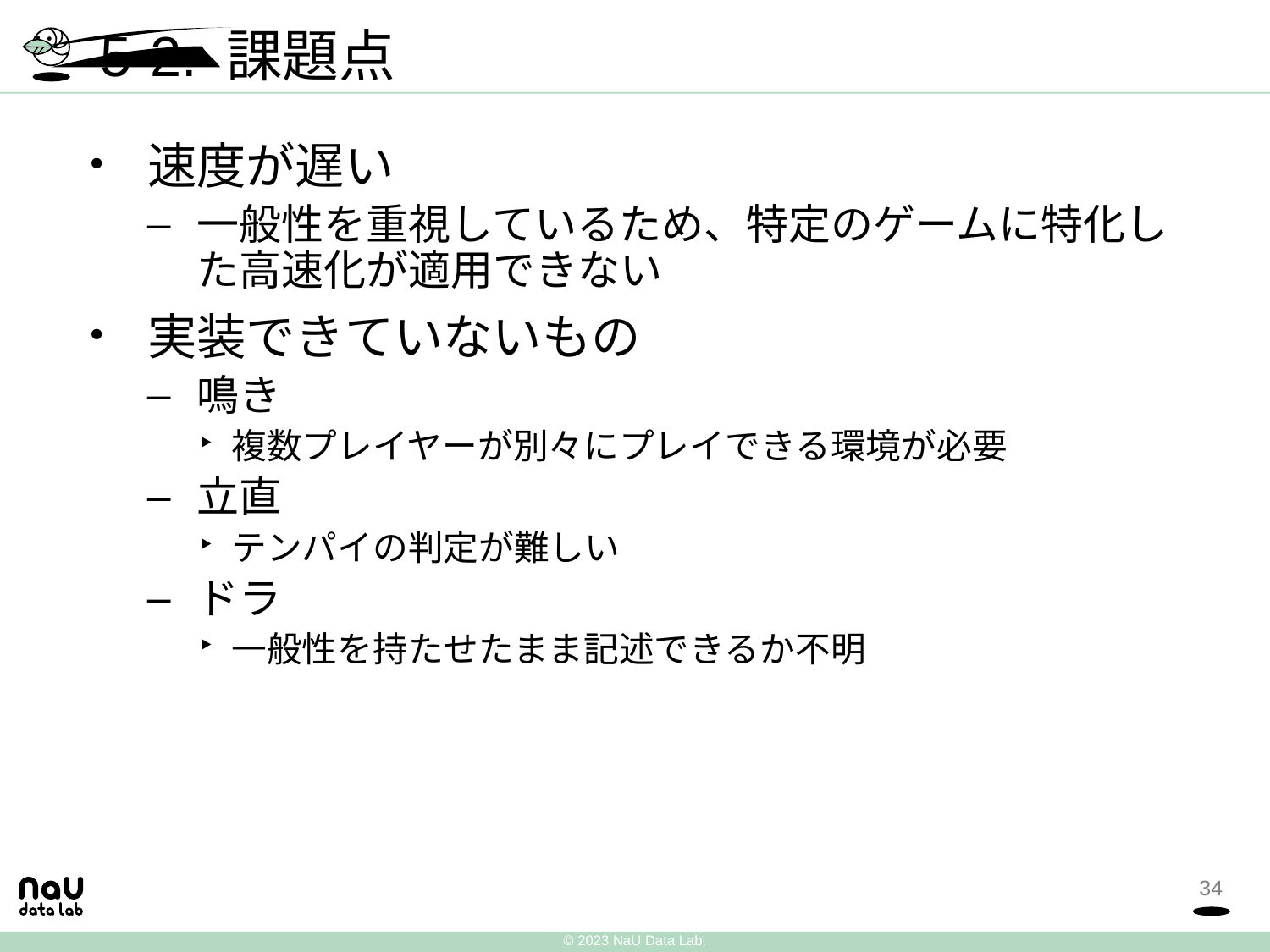

# 5-2. 課題点
速度が遅い
一般性を重視しているため、特定のゲームに特化した高速化が適用できない
実装できていないもの
鳴き
複数プレイヤーが別々にプレイできる環境が必要
立直
テンパイの判定が難しい
ドラ
一般性を持たせたまま記述できるか不明